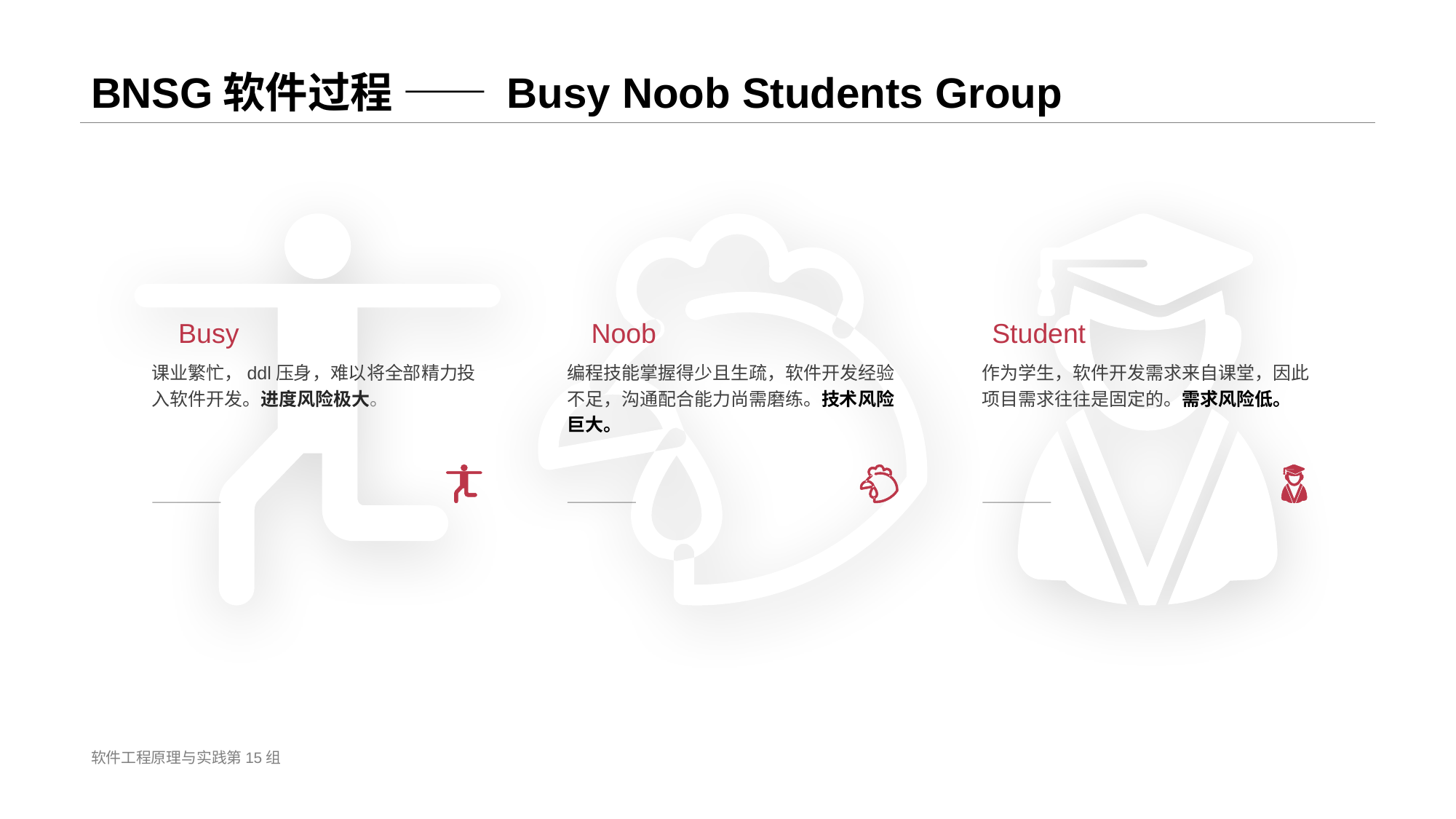

# BNSG软件过程 —— Busy Noob Students Group

Busy
课业繁忙，ddl压身，难以将全部精力投入软件开发。进度风险极大。

Noob
编程技能掌握得少且生疏，软件开发经验不足，沟通配合能力尚需磨练。技术风险巨大。

Student
作为学生，软件开发需求来自课堂，因此项目需求往往是固定的。需求风险低。

软件工程原理与实践第15组